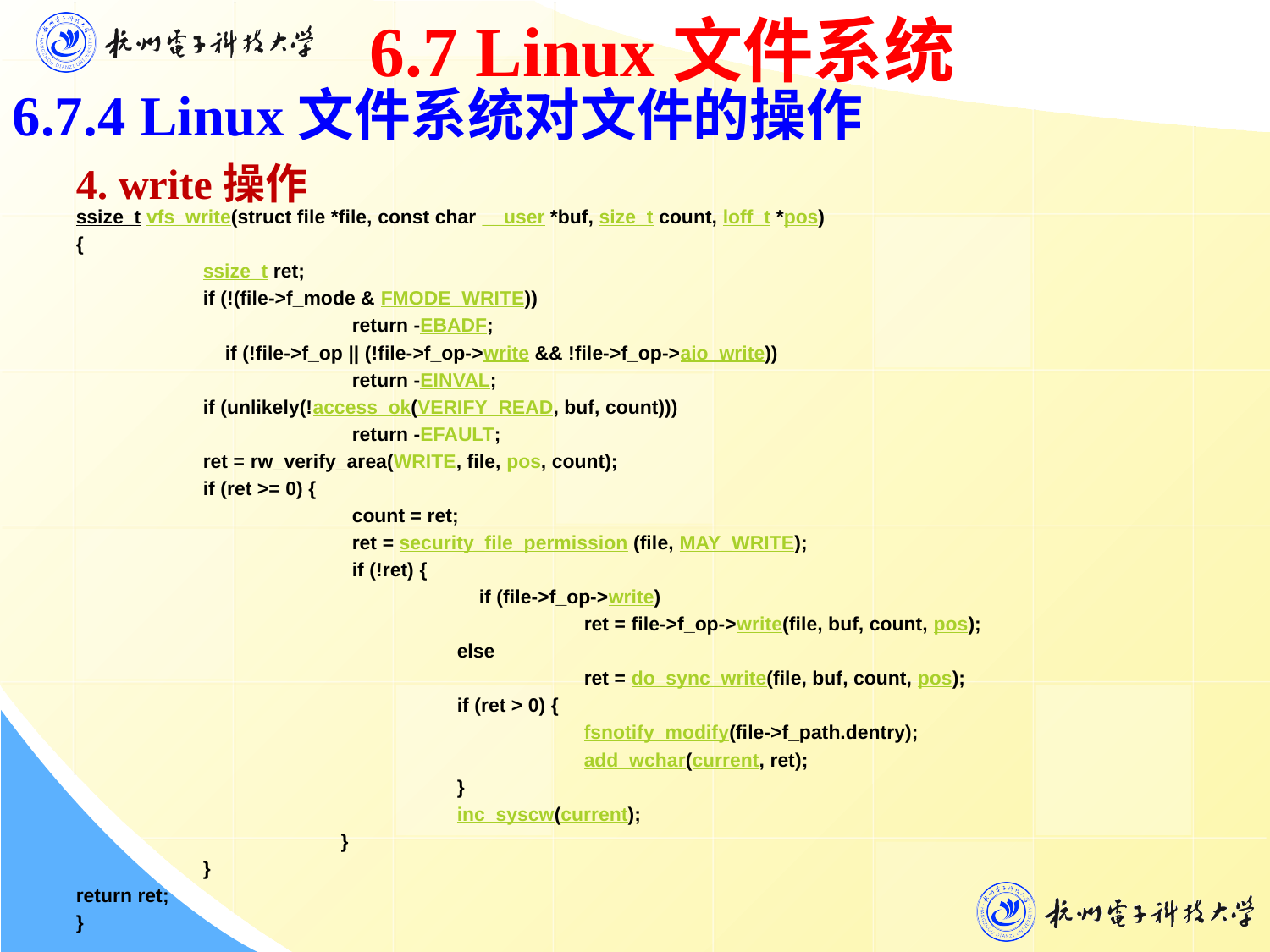

6.7 Linux文件系统
6.7.4 Linux文件系统对文件的操作
      4. write操作
ssize_t vfs_write(struct file *file, const char __user *buf, size_t count, loff_t *pos)
{
	ssize_t ret;
	if (!(file->f_mode & FMODE_WRITE))
		    return -EBADF;
	    if (!file->f_op || (!file->f_op->write && !file->f_op->aio_write))
		    return -EINVAL;
	if (unlikely(!access_ok(VERIFY_READ, buf, count)))
		    return -EFAULT;
	ret = rw_verify_area(WRITE, file, pos, count);
	if (ret >= 0) {
		    count = ret;
		    ret = security_file_permission (file, MAY_WRITE);
		    if (!ret) {
			    if (file->f_op->write)
				ret = file->f_op->write(file, buf, count, pos);
			else
				ret = do_sync_write(file, buf, count, pos);
			if (ret > 0) {
				fsnotify_modify(file->f_path.dentry);
				add_wchar(current, ret);
			}
			inc_syscw(current);
		  }
	}
return ret;
}